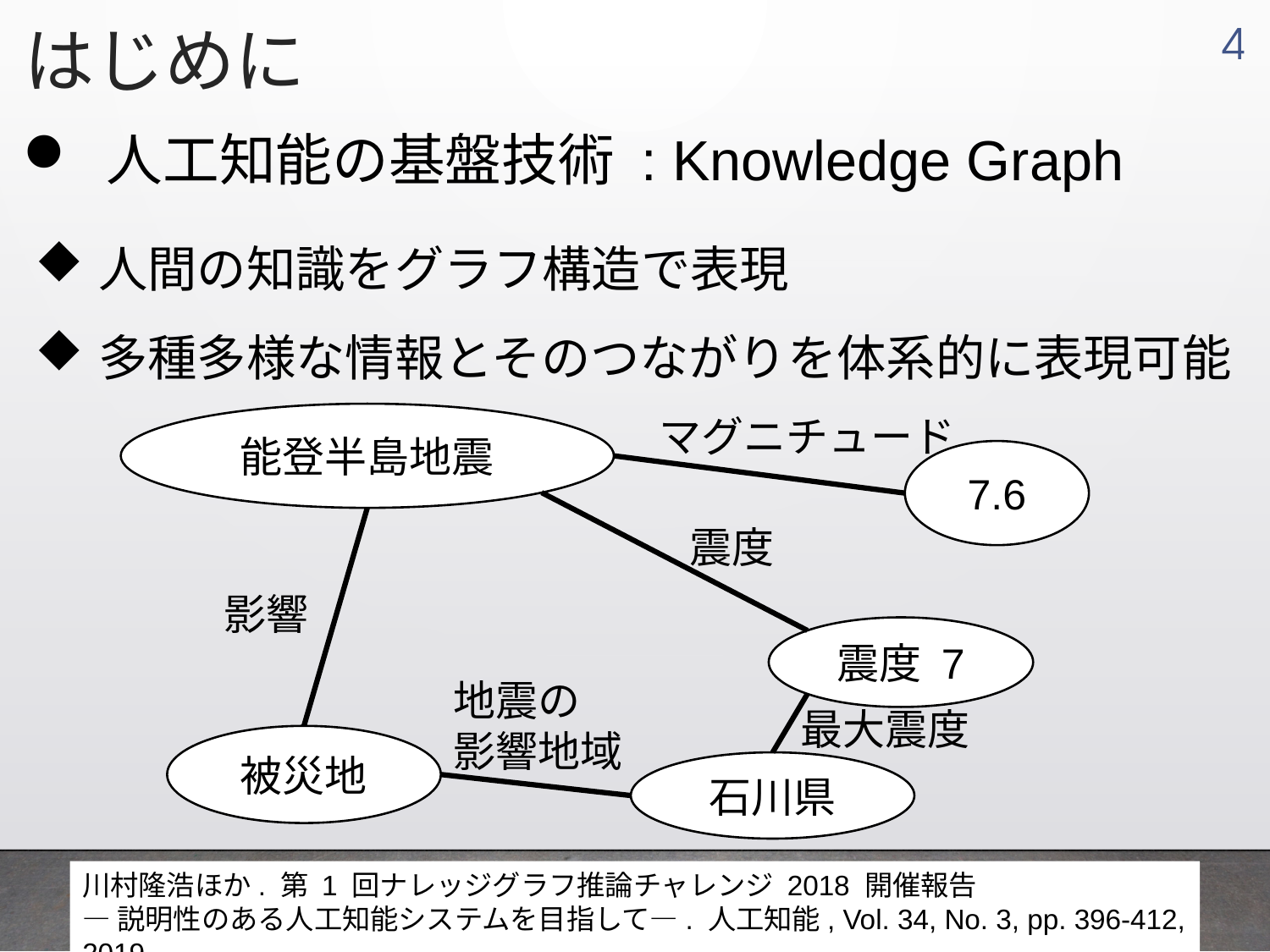

はじめに
4
 人工知能の基盤技術 : Knowledge Graph
人間の知識をグラフ構造で表現
多種多様な情報とそのつながりを体系的に表現可能
マグニチュード
能登半島地震
7.6
震度
影響
震度 7
地震の
影響地域
最大震度
被災地
石川県
川村隆浩ほか. 第 1 回ナレッジグラフ推論チャレンジ 2018 開催報告
―説明性のある人工知能システムを目指して―. 人工知能, Vol. 34, No. 3, pp. 396-412, 2019.